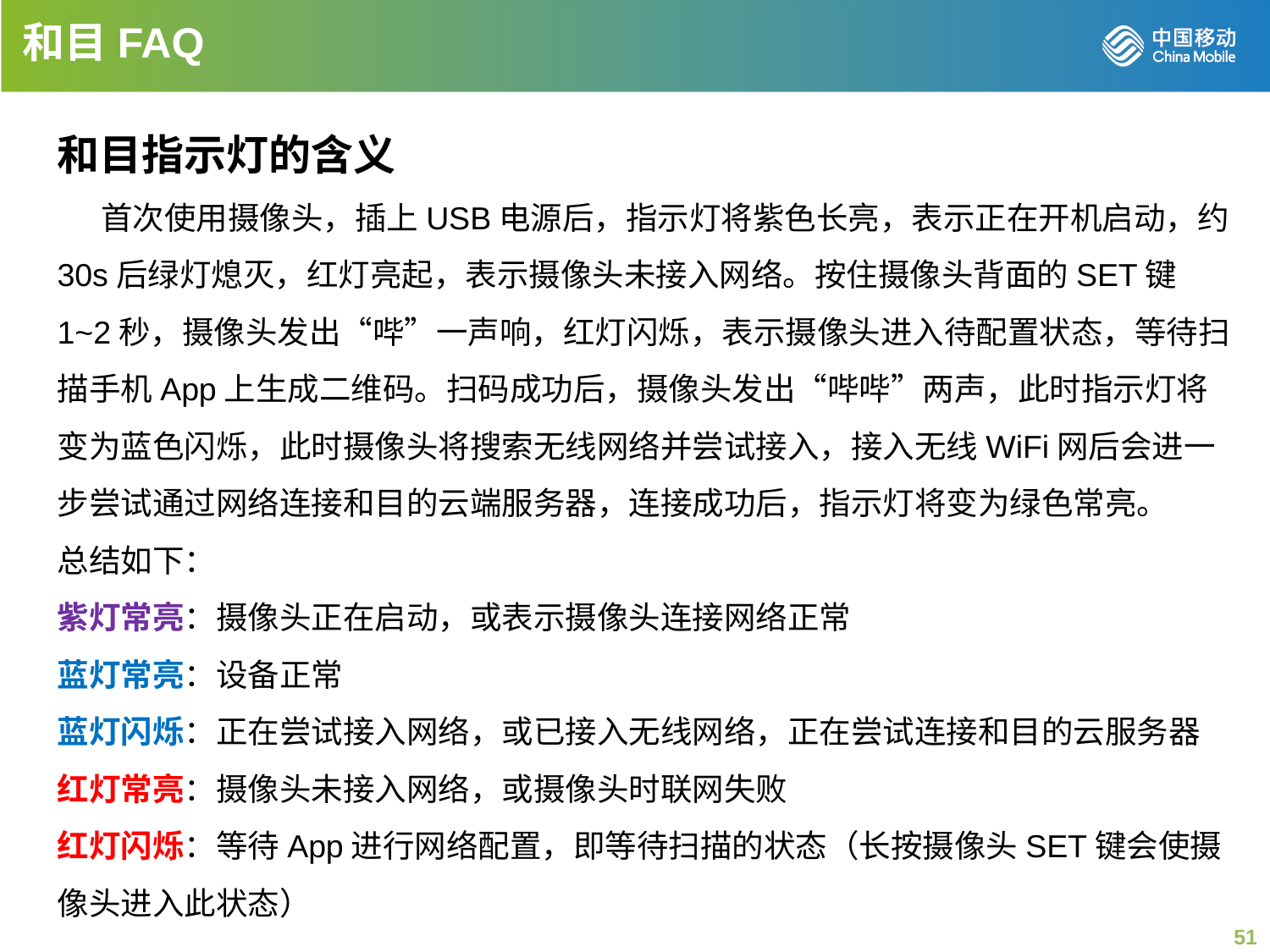

和目FAQ
和目指示灯的含义
     首次使用摄像头，插上USB电源后，指示灯将紫色长亮，表示正在开机启动，约30s后绿灯熄灭，红灯亮起，表示摄像头未接入网络。按住摄像头背面的SET键1~2秒，摄像头发出“哔”一声响，红灯闪烁，表示摄像头进入待配置状态，等待扫描手机App上生成二维码。扫码成功后，摄像头发出“哔哔”两声，此时指示灯将变为蓝色闪烁，此时摄像头将搜索无线网络并尝试接入，接入无线WiFi网后会进一步尝试通过网络连接和目的云端服务器，连接成功后，指示灯将变为绿色常亮。
总结如下：
紫灯常亮：摄像头正在启动，或表示摄像头连接网络正常
蓝灯常亮：设备正常
蓝灯闪烁：正在尝试接入网络，或已接入无线网络，正在尝试连接和目的云服务器
红灯常亮：摄像头未接入网络，或摄像头时联网失败
红灯闪烁：等待App进行网络配置，即等待扫描的状态（长按摄像头SET键会使摄像头进入此状态）